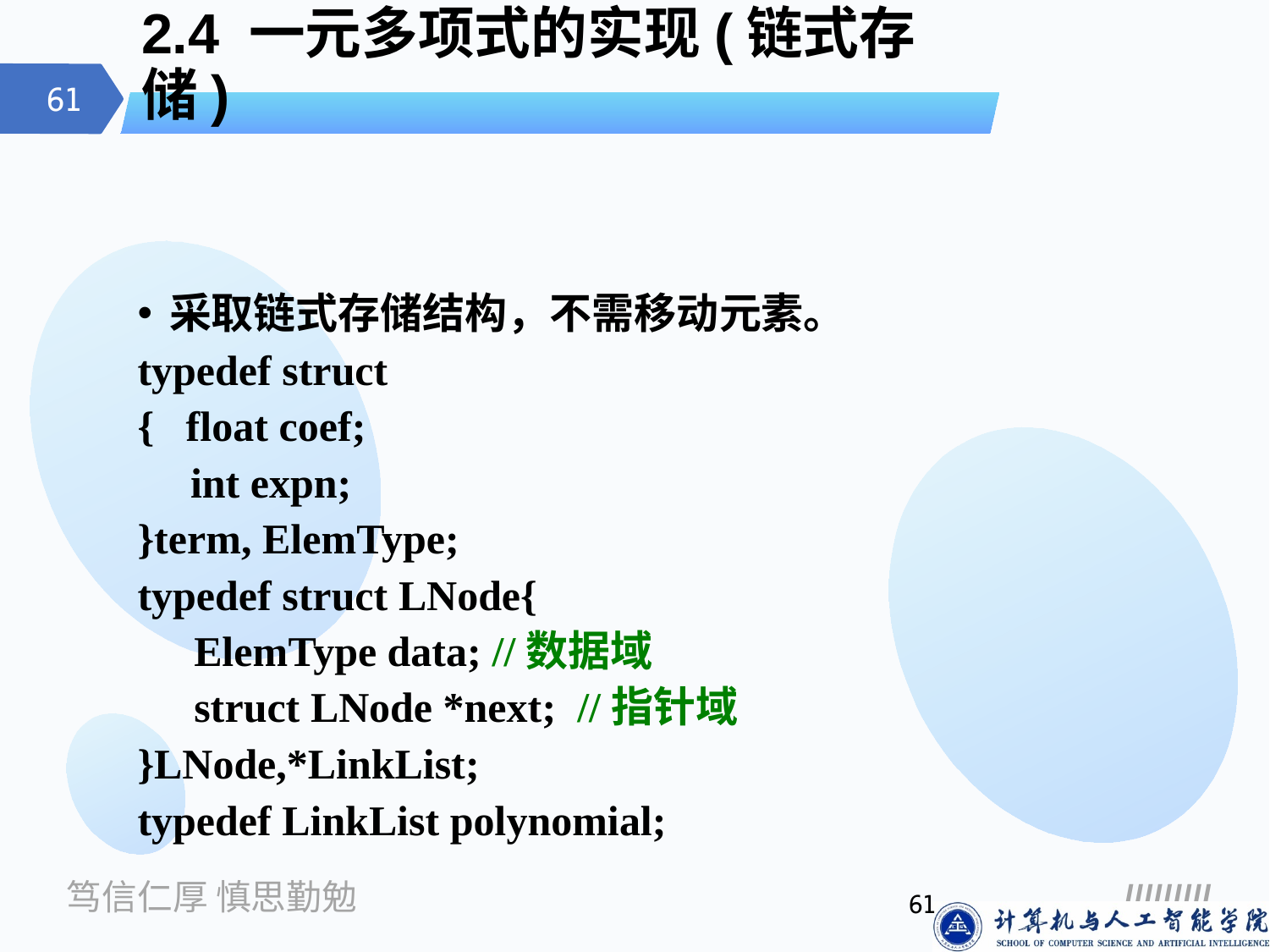

# 2.4 一元多项式的实现(链式存储)
采取链式存储结构，不需移动元素。
typedef struct
{   float coef;
     int expn;
}term, ElemType;
typedef struct LNode{
   ElemType data; //数据域
   struct LNode *next;  //指针域
}LNode,*LinkList;
typedef LinkList polynomial;

61